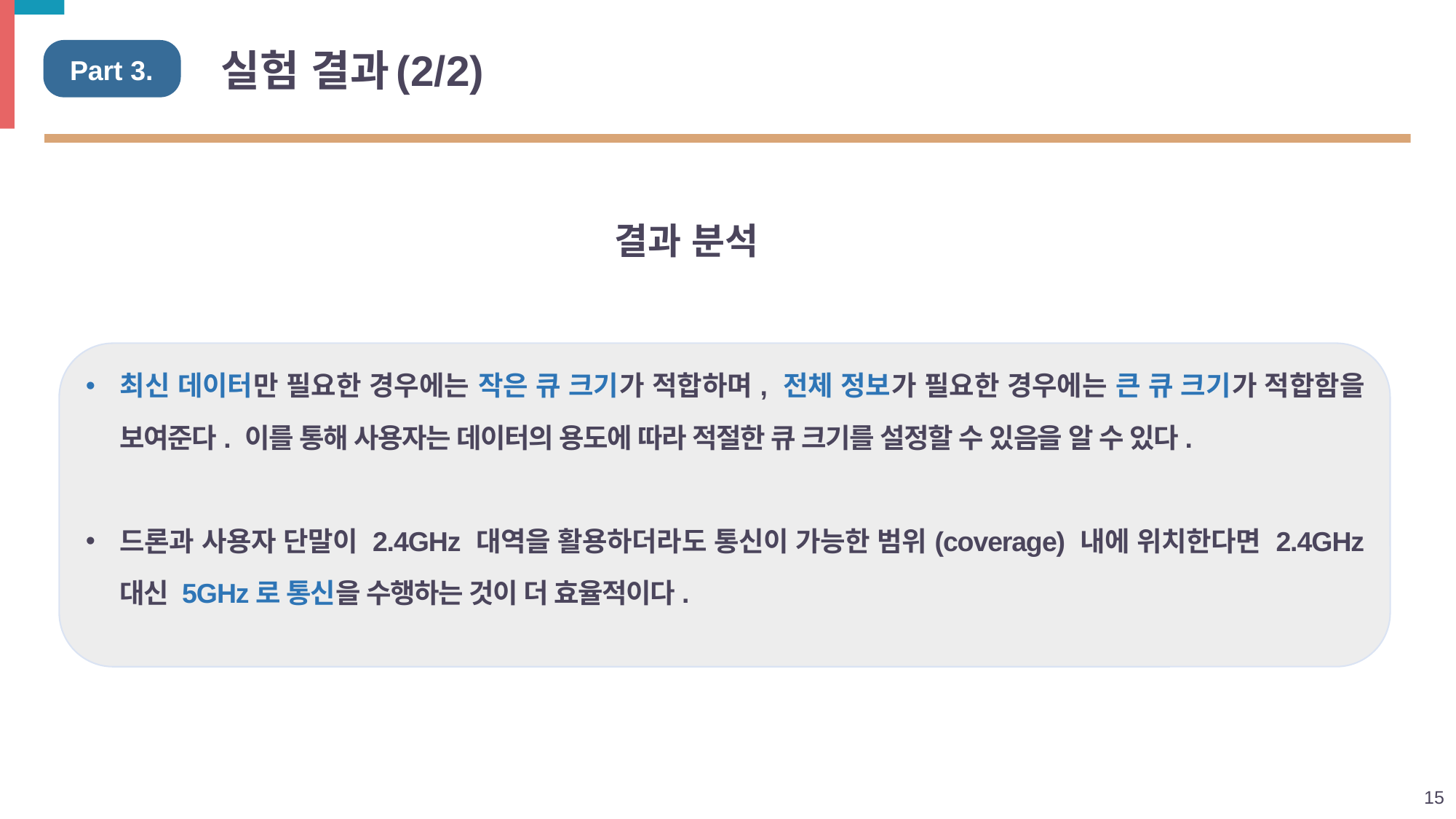

# 실험 결과(2/2)
Part 3.
결과 분석
최신 데이터만 필요한 경우에는 작은 큐 크기가 적합하며, 전체 정보가 필요한 경우에는 큰 큐 크기가 적합함을 보여준다. 이를 통해 사용자는 데이터의 용도에 따라 적절한 큐 크기를 설정할 수 있음을 알 수 있다.

드론과 사용자 단말이 2.4GHz 대역을 활용하더라도 통신이 가능한 범위(coverage) 내에 위치한다면 2.4GHz 대신 5GHz로 통신을 수행하는 것이 더 효율적이다.

15